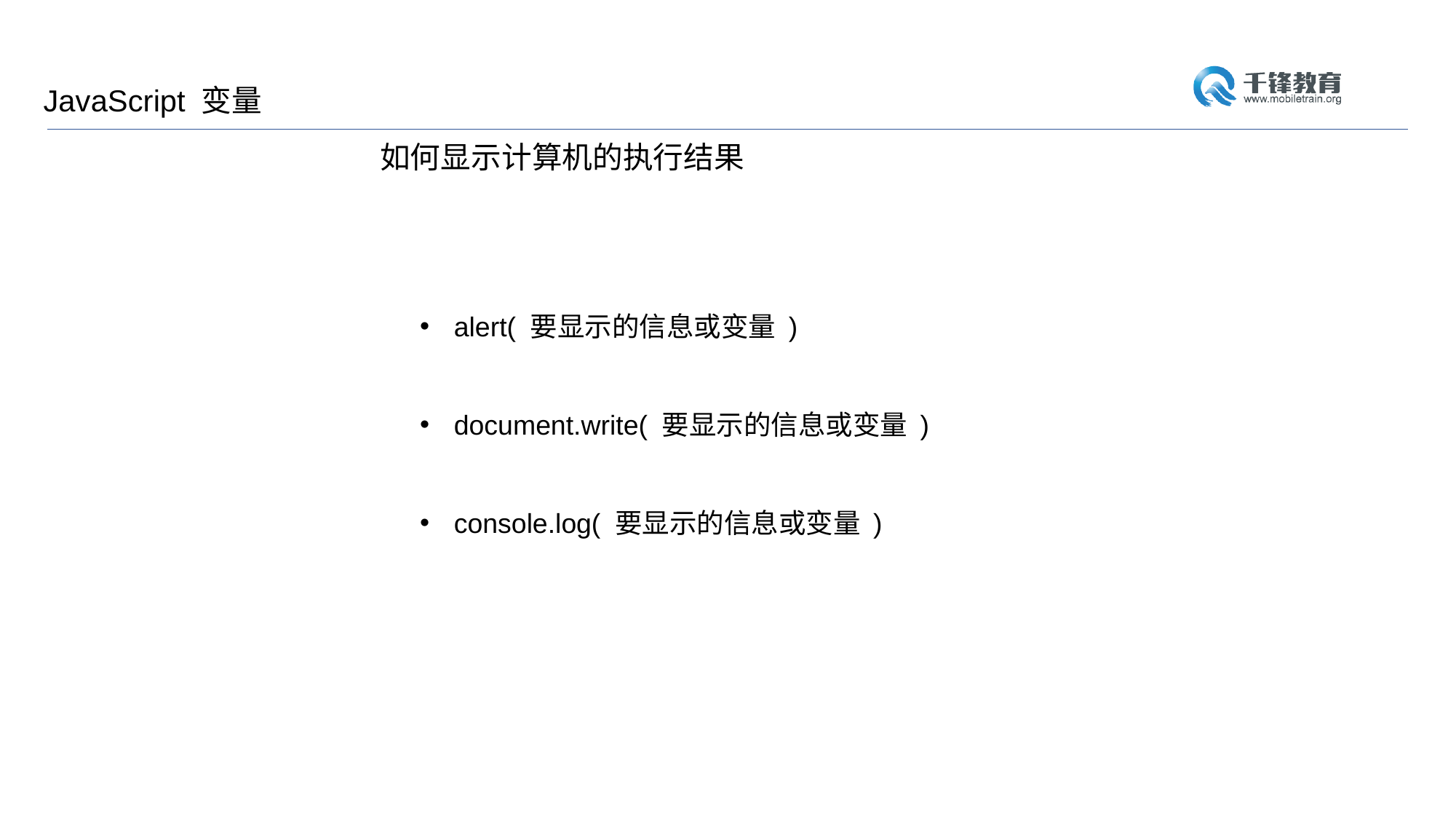

JavaScript 变量
如何显示计算机的执行结果
alert( 要显示的信息或变量 )

document.write( 要显示的信息或变量 )

console.log( 要显示的信息或变量 )